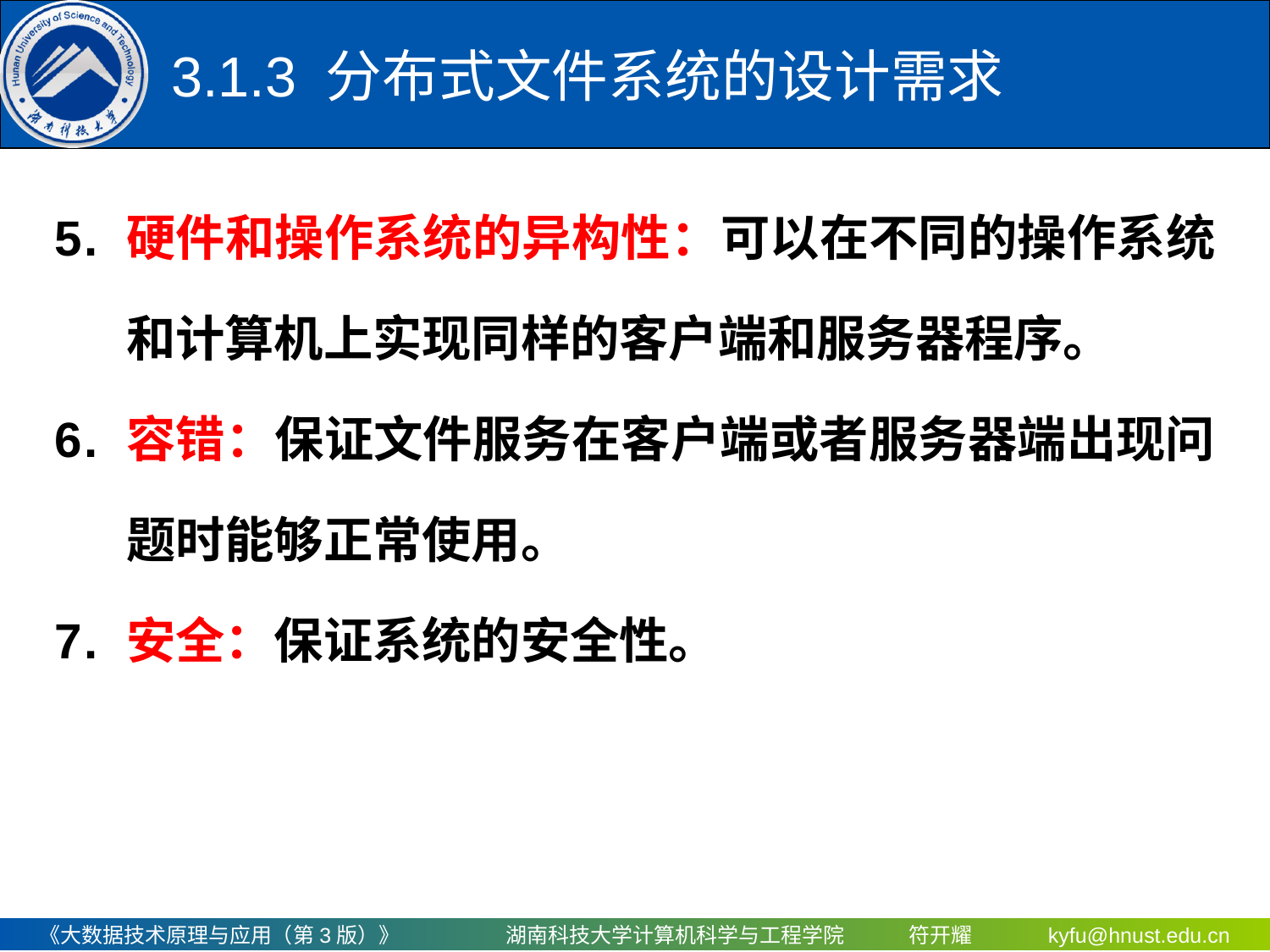

# 3.1.3 分布式文件系统的设计需求
硬件和操作系统的异构性：可以在不同的操作系统和计算机上实现同样的客户端和服务器程序。
容错：保证文件服务在客户端或者服务器端出现问题时能够正常使用。
安全：保证系统的安全性。